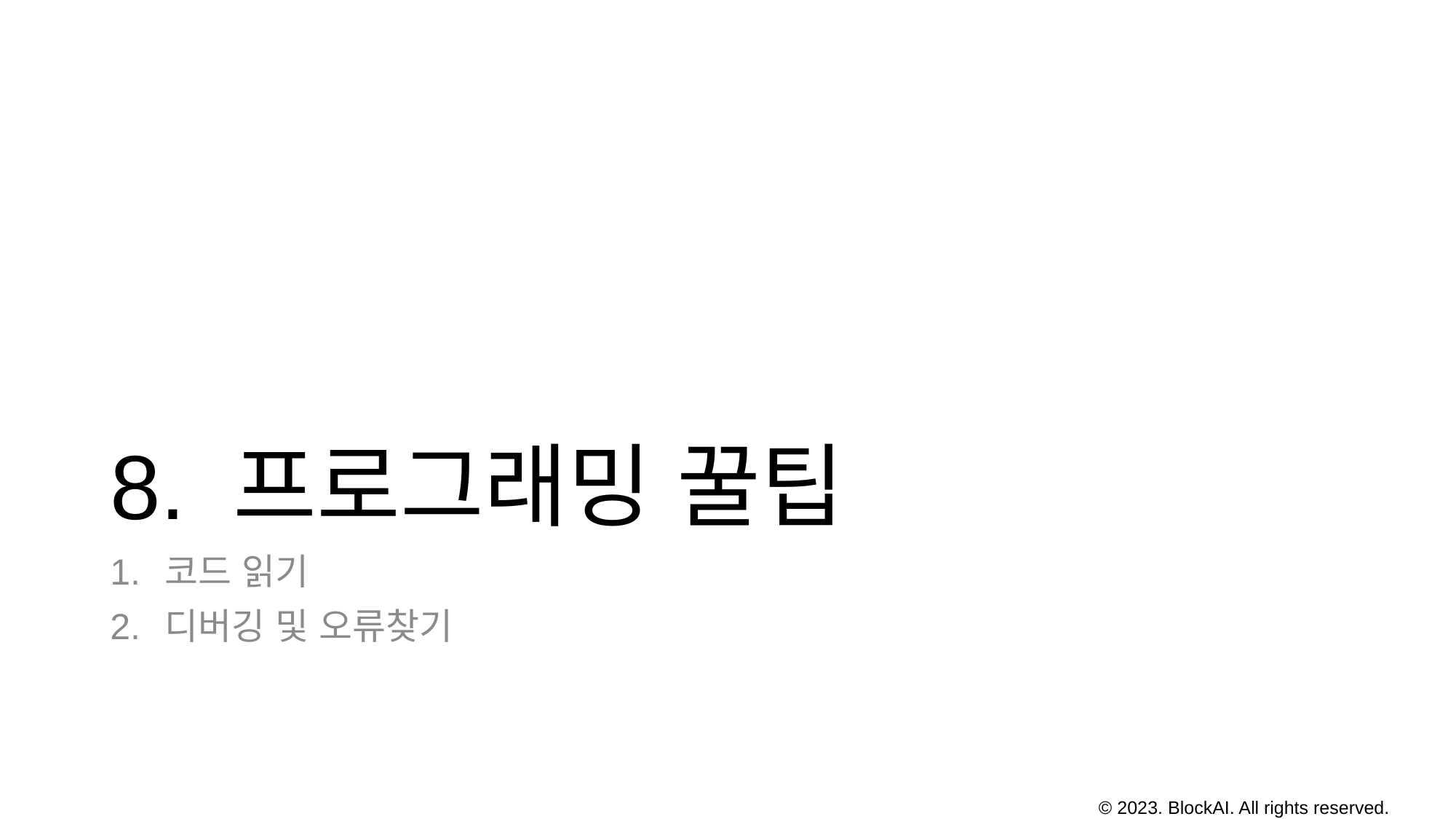

# 8. 프로그래밍 꿀팁
코드 읽기
디버깅 및 오류찾기